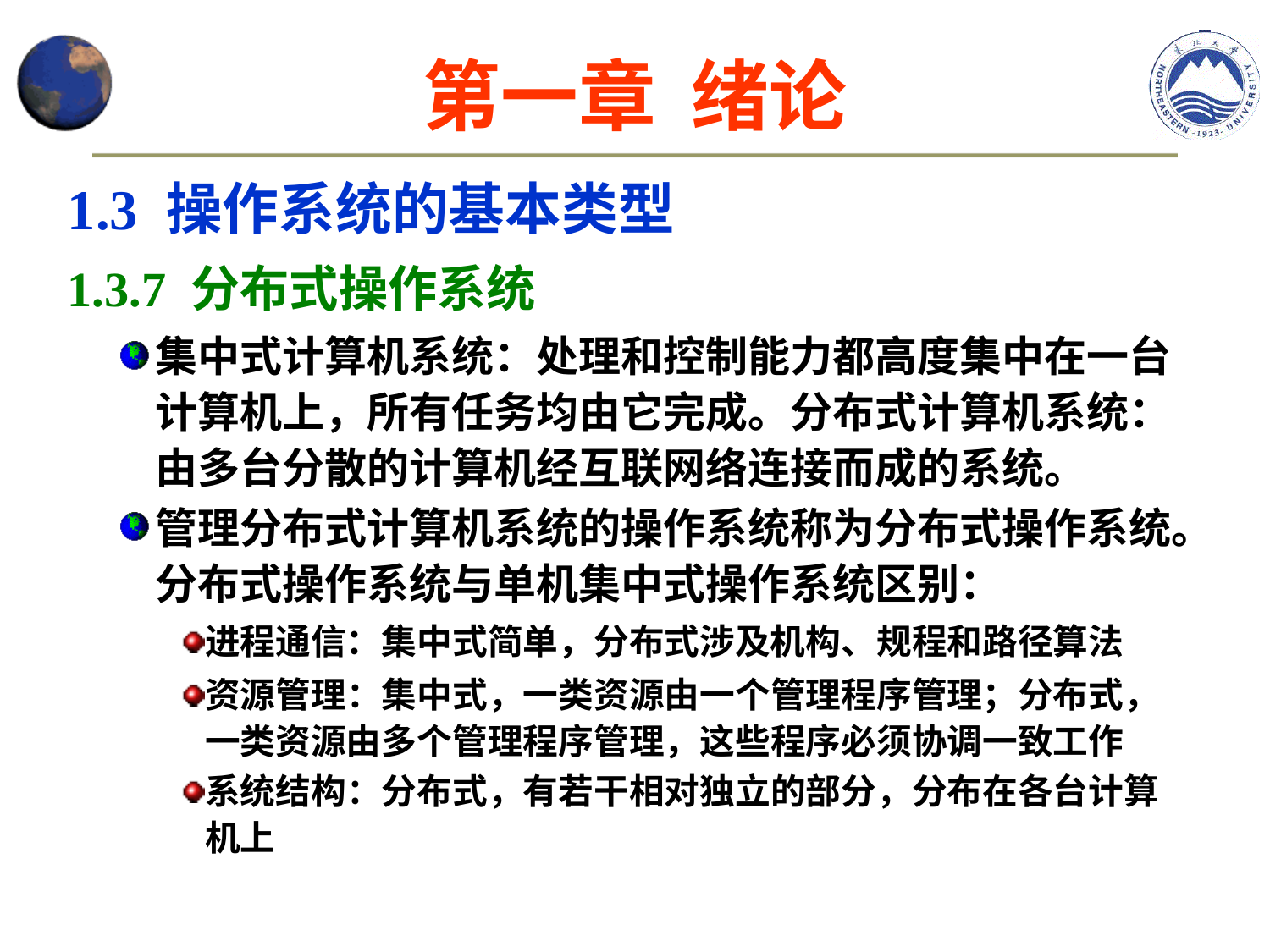

# 第一章  绪论
1.3 操作系统的基本类型
1.3.7 分布式操作系统
集中式计算机系统：处理和控制能力都高度集中在一台计算机上，所有任务均由它完成。分布式计算机系统：由多台分散的计算机经互联网络连接而成的系统。
管理分布式计算机系统的操作系统称为分布式操作系统。分布式操作系统与单机集中式操作系统区别：
进程通信：集中式简单，分布式涉及机构、规程和路径算法
资源管理：集中式，一类资源由一个管理程序管理；分布式，一类资源由多个管理程序管理，这些程序必须协调一致工作
系统结构：分布式，有若干相对独立的部分，分布在各台计算机上